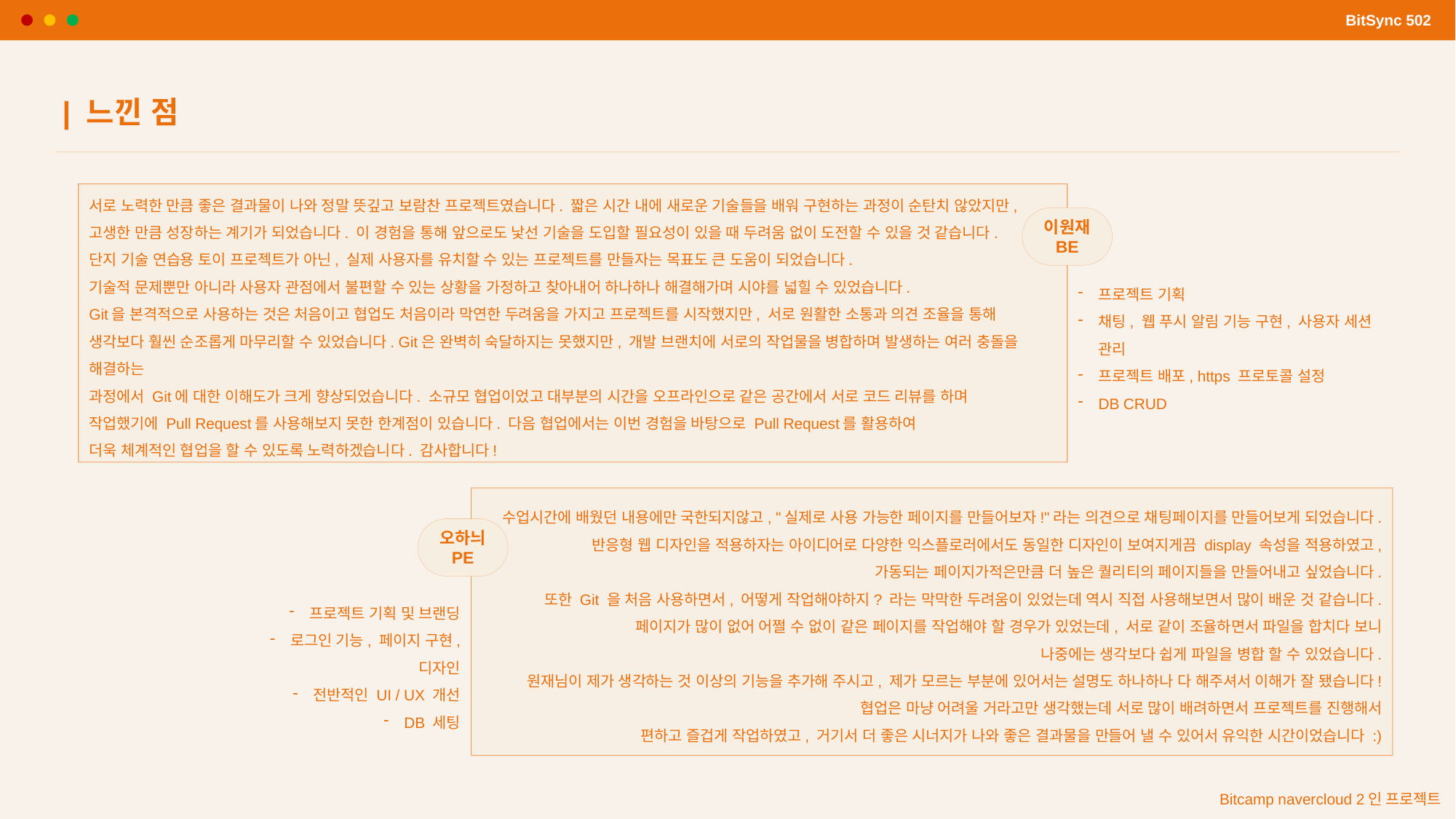

BitSync 502

| 느낀 점
서로 노력한 만큼 좋은 결과물이 나와 정말 뜻깊고 보람찬 프로젝트였습니다. 짧은 시간 내에 새로운 기술들을 배워 구현하는 과정이 순탄치 않았지만,
고생한 만큼 성장하는 계기가 되었습니다. 이 경험을 통해 앞으로도 낯선 기술을 도입할 필요성이 있을 때 두려움 없이 도전할 수 있을 것 같습니다.
단지 기술 연습용 토이 프로젝트가 아닌, 실제 사용자를 유치할 수 있는 프로젝트를 만들자는 목표도 큰 도움이 되었습니다.
기술적 문제뿐만 아니라 사용자 관점에서 불편할 수 있는 상황을 가정하고 찾아내어 하나하나 해결해가며 시야를 넓힐 수 있었습니다.
Git을 본격적으로 사용하는 것은 처음이고 협업도 처음이라 막연한 두려움을 가지고 프로젝트를 시작했지만, 서로 원활한 소통과 의견 조율을 통해
생각보다 훨씬 순조롭게 마무리할 수 있었습니다. Git은 완벽히 숙달하지는 못했지만, 개발 브랜치에 서로의 작업물을 병합하며 발생하는 여러 충돌을 해결하는
과정에서 Git에 대한 이해도가 크게 향상되었습니다. 소규모 협업이었고 대부분의 시간을 오프라인으로 같은 공간에서 서로 코드 리뷰를 하며
작업했기에 Pull Request를 사용해보지 못한 한계점이 있습니다. 다음 협업에서는 이번 경험을 바탕으로 Pull Request를 활용하여
더욱 체계적인 협업을 할 수 있도록 노력하겠습니다. 감사합니다!
이원재
BE
프로젝트 기획
채팅, 웹 푸시 알림 기능 구현, 사용자 세션 관리
프로젝트 배포, https 프로토콜 설정
DB CRUD

수업시간에 배웠던 내용에만 국한되지않고, "실제로 사용 가능한 페이지를 만들어보자!"라는 의견으로 채팅페이지를 만들어보게 되었습니다.
반응형 웹 디자인을 적용하자는 아이디어로 다양한 익스플로러에서도 동일한 디자인이 보여지게끔 display 속성을 적용하였고,
가동되는 페이지가적은만큼 더 높은 퀄리티의 페이지들을 만들어내고 싶었습니다.
또한 Git 을 처음 사용하면서, 어떻게 작업해야하지? 라는 막막한 두려움이 있었는데 역시 직접 사용해보면서 많이 배운 것 같습니다.
페이지가 많이 없어 어쩔 수 없이 같은 페이지를 작업해야 할 경우가 있었는데, 서로 같이 조율하면서 파일을 합치다 보니
나중에는 생각보다 쉽게 파일을 병합 할 수 있었습니다.
원재님이 제가 생각하는 것 이상의 기능을 추가해 주시고, 제가 모르는 부분에 있어서는 설명도 하나하나 다 해주셔서 이해가 잘 됐습니다!
협업은 마냥 어려울 거라고만 생각했는데 서로 많이 배려하면서 프로젝트를 진행해서
편하고 즐겁게 작업하였고, 거기서 더 좋은 시너지가 나와 좋은 결과물을 만들어 낼 수 있어서 유익한 시간이었습니다 :)
오하늬
PE
프로젝트 기획 및 브랜딩
로그인 기능, 페이지 구현, 디자인
전반적인 UI / UX 개선
DB 세팅
Bitcamp navercloud 2인 프로젝트